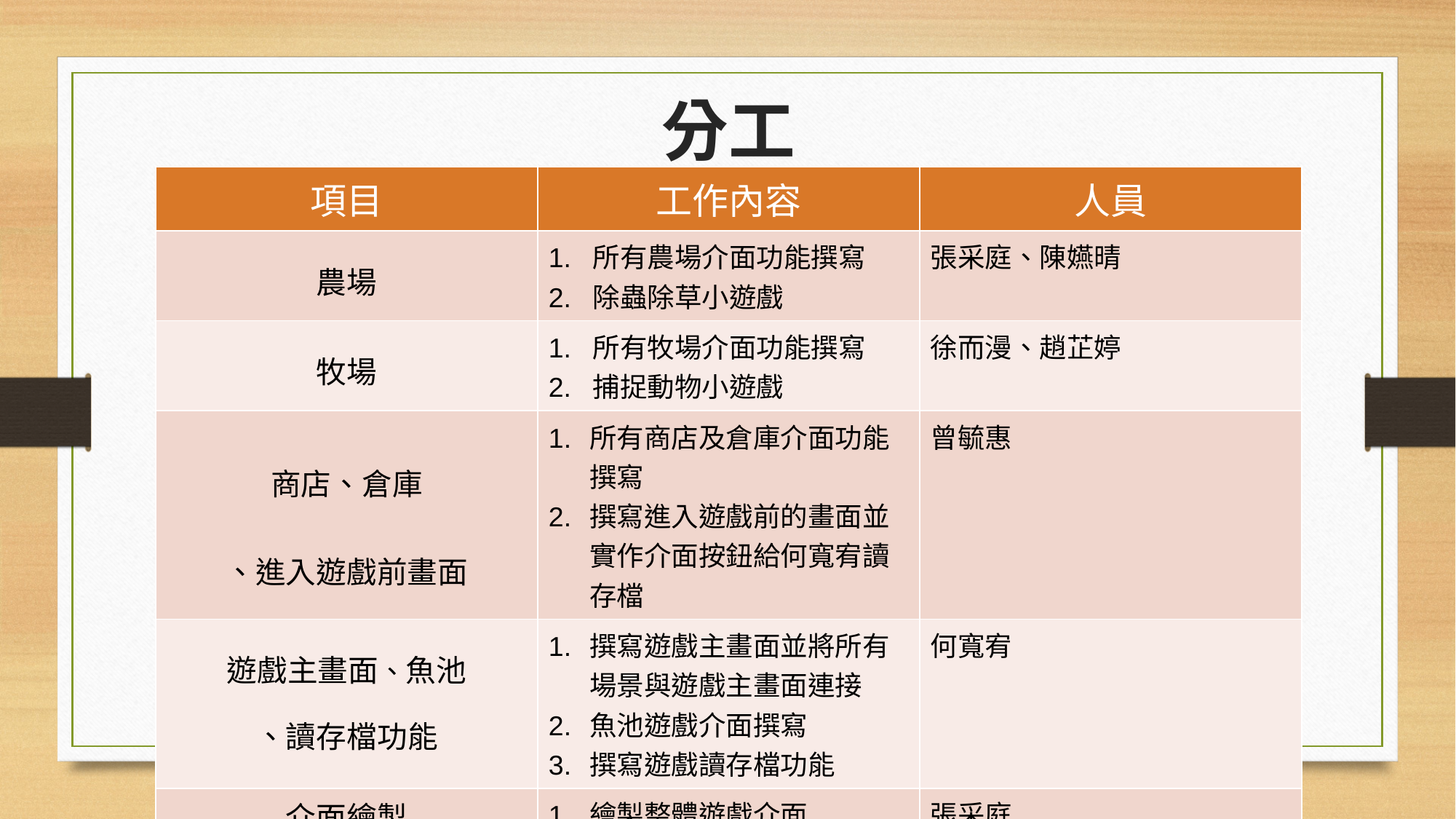

# 分工
| 項目 | 工作內容 | 人員 |
| --- | --- | --- |
| 農場 | 1. 所有農場介面功能撰寫 2. 除蟲除草小遊戲 | 張采庭、陳嬿晴 |
| 牧場 | 1. 所有牧場介面功能撰寫 2. 捕捉動物小遊戲 | 徐而漫、趙芷婷 |
| 商店、倉庫 、進入遊戲前畫面 | 所有商店及倉庫介面功能撰寫 撰寫進入遊戲前的畫面並實作介面按鈕給何寬宥讀存檔 | 曾毓惠 |
| 遊戲主畫面、魚池 、讀存檔功能 | 撰寫遊戲主畫面並將所有場景與遊戲主畫面連接 魚池遊戲介面撰寫 撰寫遊戲讀存檔功能 | 何寬宥 |
| 介面繪製 | 繪製整體遊戲介面 | 張采庭 |